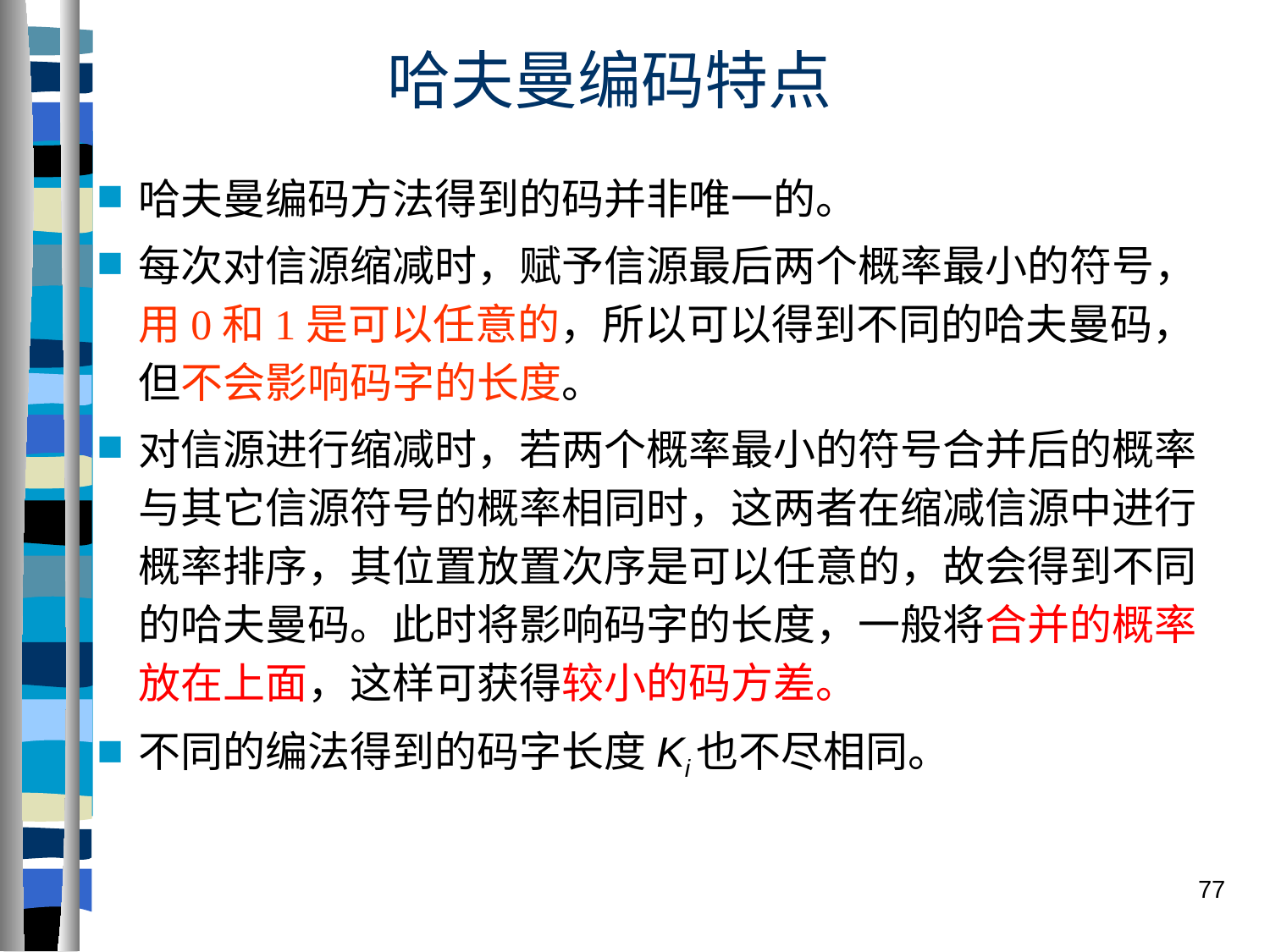

# 哈夫曼编码特点
哈夫曼编码方法得到的码并非唯一的。
每次对信源缩减时，赋予信源最后两个概率最小的符号，用0和1是可以任意的，所以可以得到不同的哈夫曼码，但不会影响码字的长度。
对信源进行缩减时，若两个概率最小的符号合并后的概率与其它信源符号的概率相同时，这两者在缩减信源中进行概率排序，其位置放置次序是可以任意的，故会得到不同的哈夫曼码。此时将影响码字的长度，一般将合并的概率放在上面，这样可获得较小的码方差。
不同的编法得到的码字长度Ki也不尽相同。

77